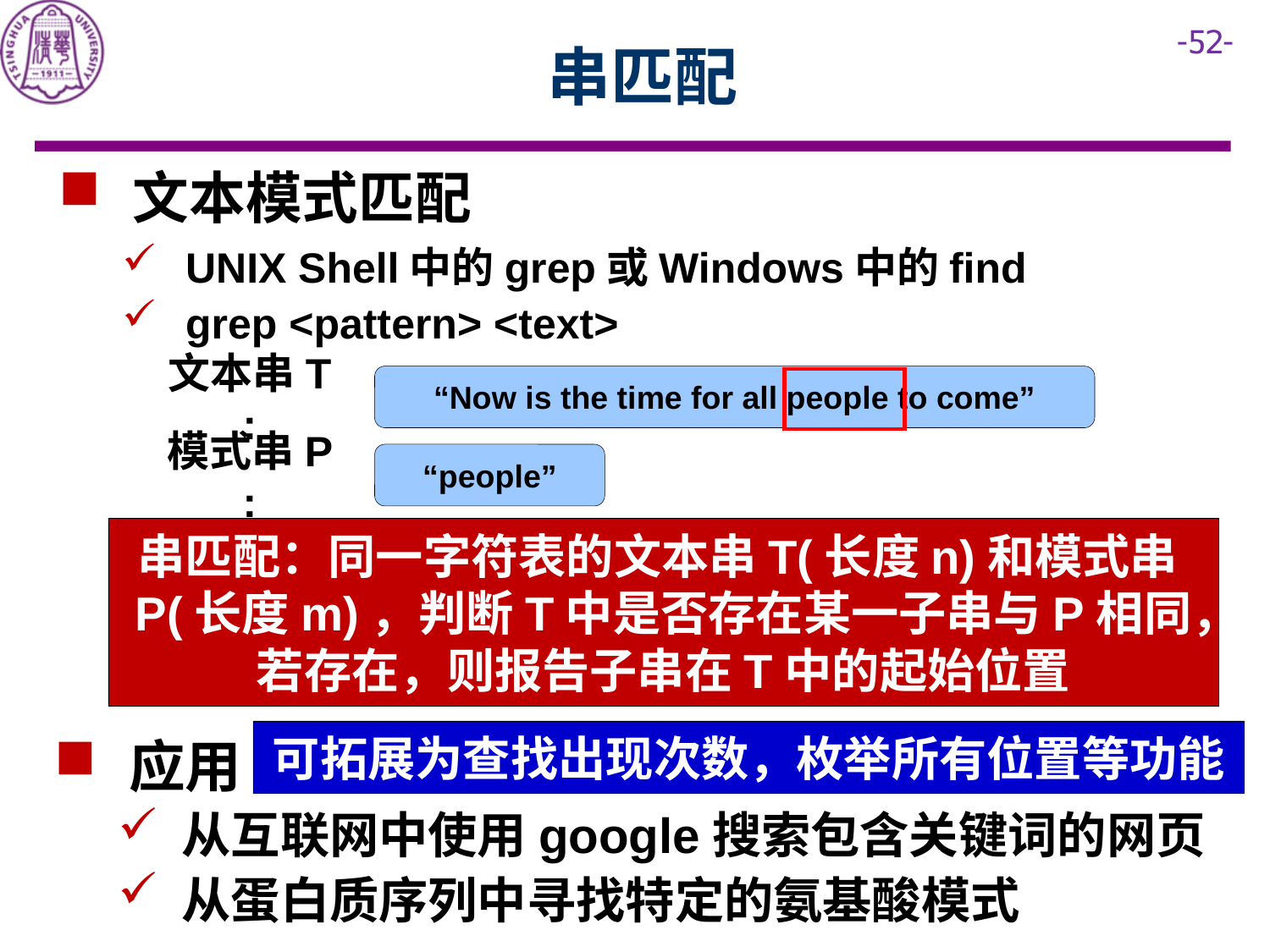

# 串匹配
 文本模式匹配
UNIX Shell中的grep或Windows中的find
grep <pattern> <text>

文本串T :
“Now is the time for all people to come”

“people”
模式串P :
串匹配：同一字符表的文本串T(长度n)和模式串P(长度m)，判断T中是否存在某一子串与P相同，若存在，则报告子串在T中的起始位置
可拓展为查找出现次数，枚举所有位置等功能
 应用
从互联网中使用google搜索包含关键词的网页
从蛋白质序列中寻找特定的氨基酸模式